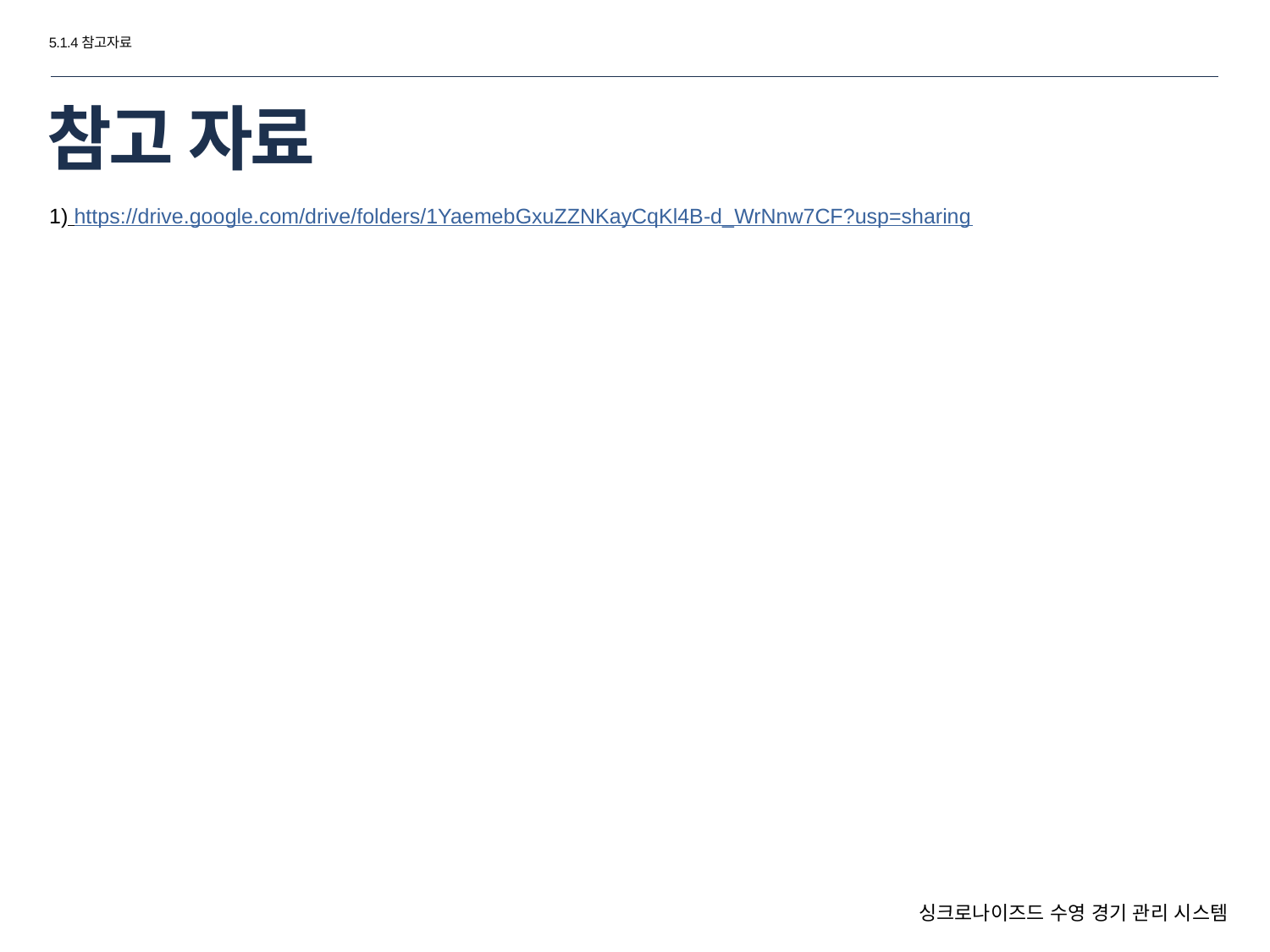

5.1.4참고자료
# 참고 자료
1) https://drive.google.com/drive/folders/1YaemebGxuZZNKayCqKl4B-d_WrNnw7CF?usp=sharing

싱크로나이즈드 수영 경기 관리 시스템